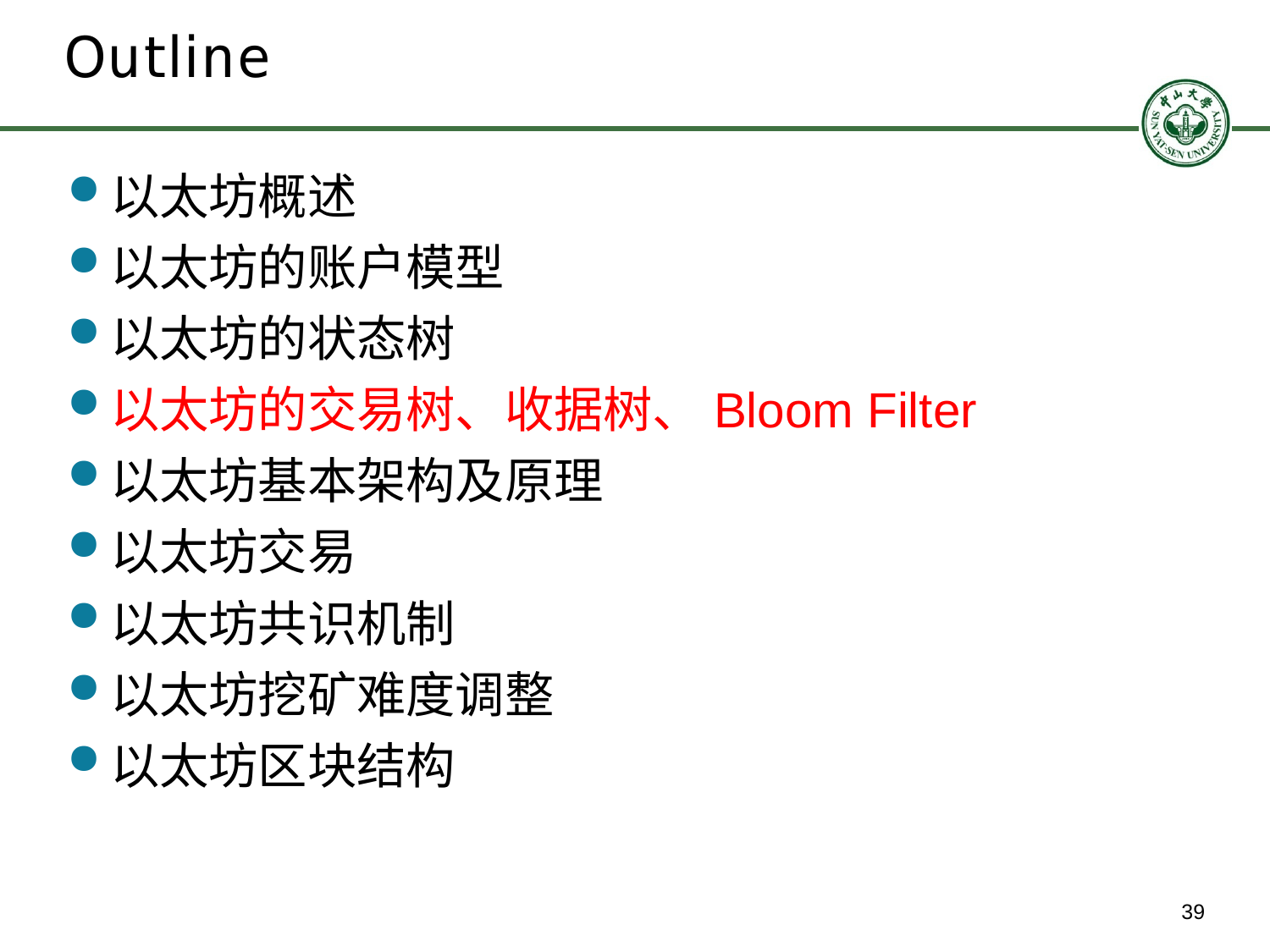

# Outline
以太坊概述
以太坊的账户模型
以太坊的状态树
以太坊的交易树、收据树、Bloom Filter
以太坊基本架构及原理
以太坊交易
以太坊共识机制
以太坊挖矿难度调整
以太坊区块结构